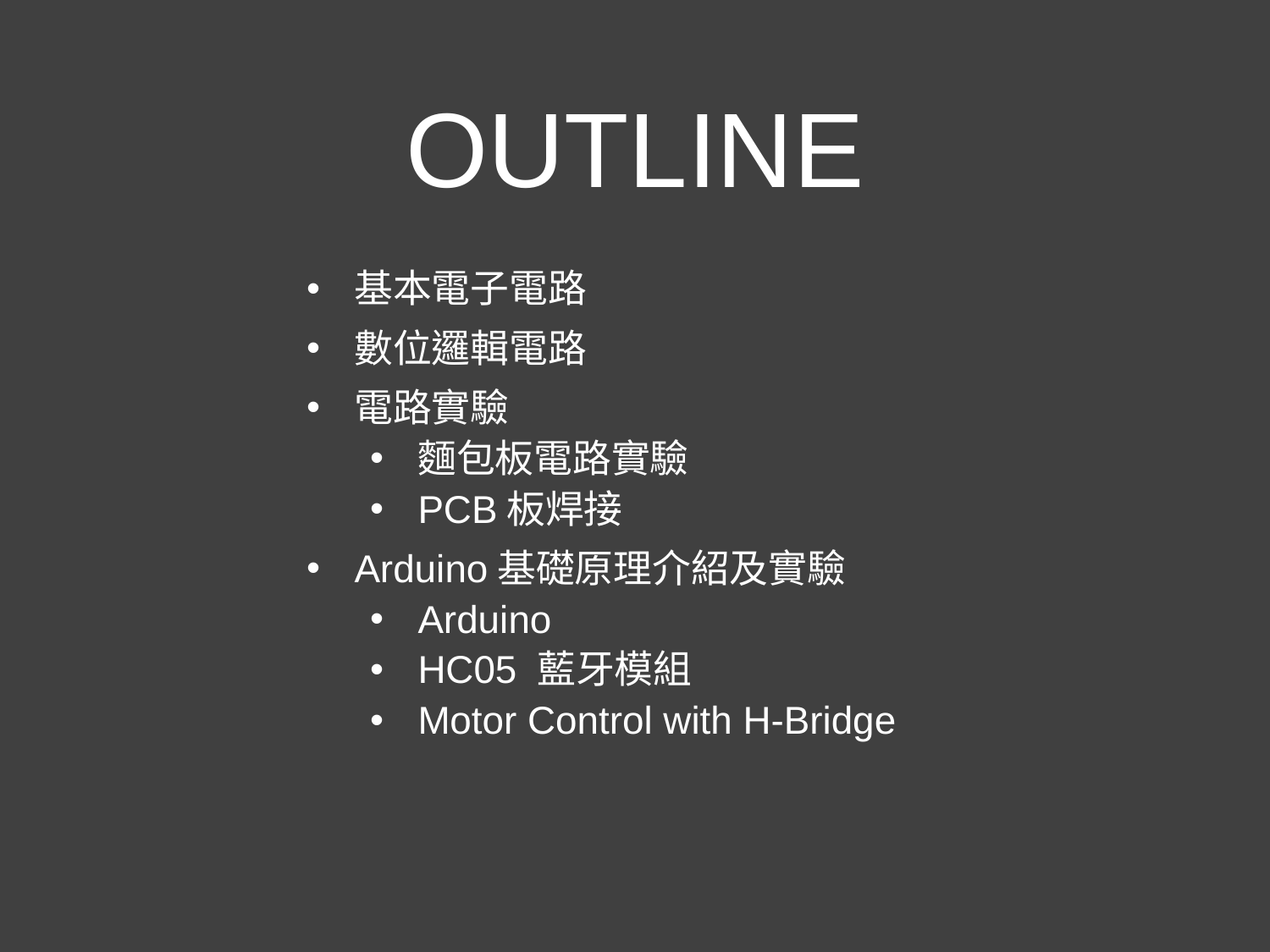

# OUTLINE
基本電子電路
數位邏輯電路
電路實驗
麵包板電路實驗
PCB板焊接
Arduino基礎原理介紹及實驗
Arduino
HC05 藍牙模組
Motor Control with H-Bridge